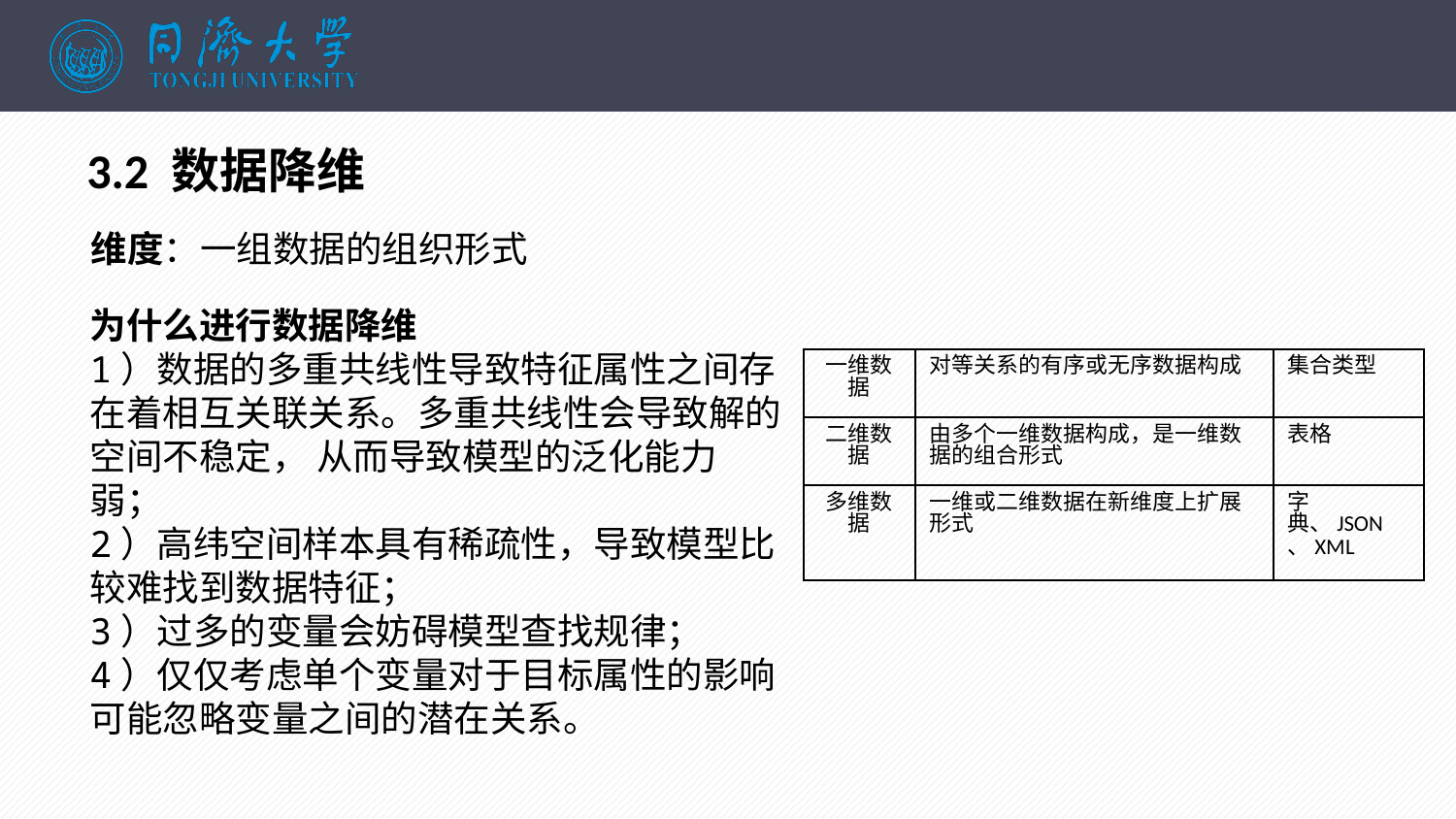

3.2 数据降维
维度：一组数据的组织形式
为什么进行数据降维
1）数据的多重共线性导致特征属性之间存在着相互关联关系。多重共线性会导致解的空间不稳定， 从而导致模型的泛化能力弱；
2）高纬空间样本具有稀疏性，导致模型比较难找到数据特征；
3）过多的变量会妨碍模型查找规律；
4）仅仅考虑单个变量对于目标属性的影响可能忽略变量之间的潜在关系。
| 一维数据 | 对等关系的有序或无序数据构成 | 集合类型 |
| --- | --- | --- |
| 二维数据 | 由多个一维数据构成，是一维数据的组合形式 | 表格 |
| 多维数据 | 一维或二维数据在新维度上扩展形式 | 字典、JSON、XML |